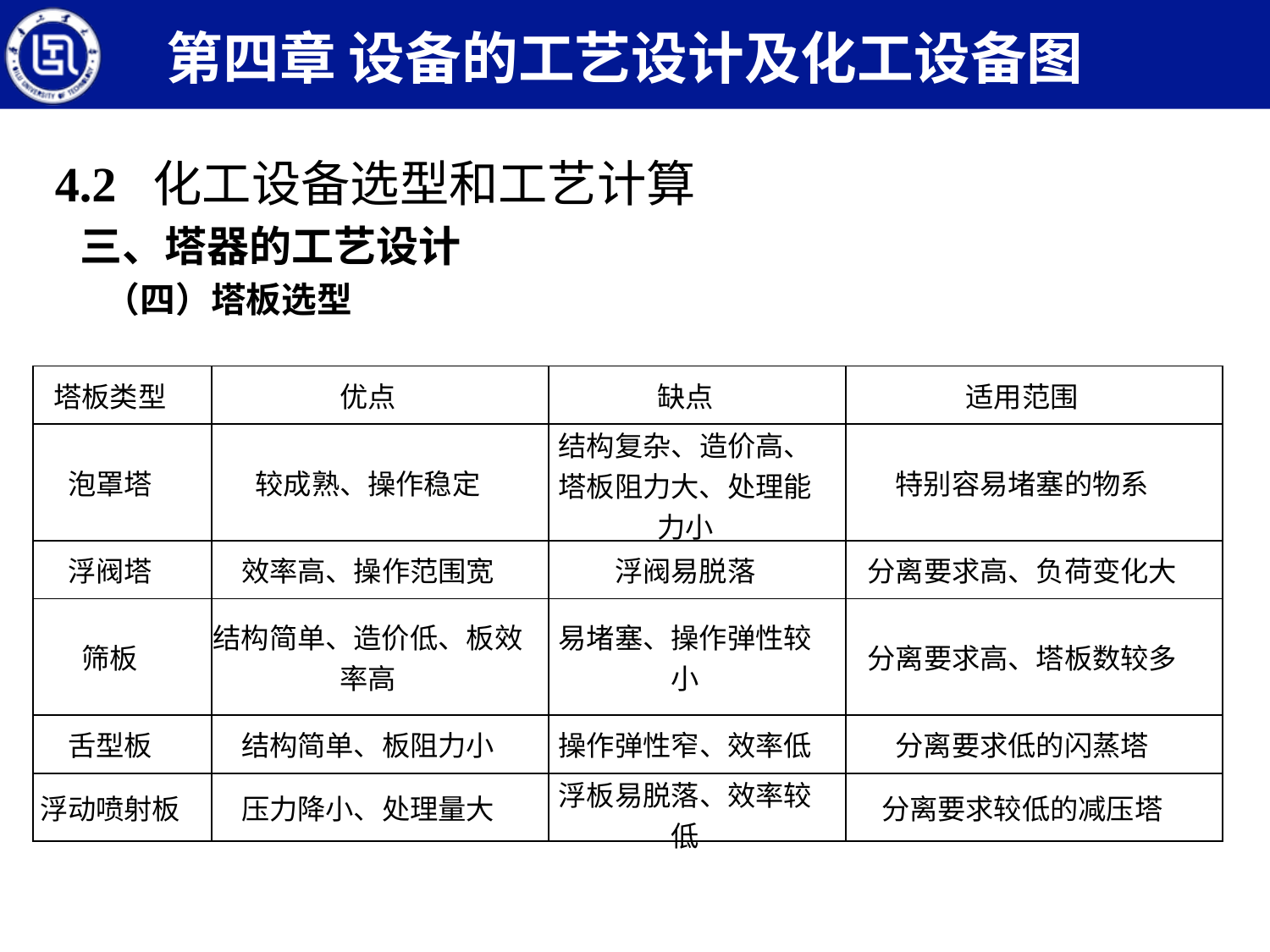

第四章 设备的工艺设计及化工设备图
4.2  化工设备选型和工艺计算
三、塔器的工艺设计
（四）塔板选型
| 塔板类型 | 优点 | 缺点 | 适用范围 |
| --- | --- | --- | --- |
| 泡罩塔 | 较成熟、操作稳定 | 结构复杂、造价高、塔板阻力大、处理能力小 | 特别容易堵塞的物系 |
| 浮阀塔 | 效率高、操作范围宽 | 浮阀易脱落 | 分离要求高、负荷变化大 |
| 筛板 | 结构简单、造价低、板效率高 | 易堵塞、操作弹性较小 | 分离要求高、塔板数较多 |
| 舌型板 | 结构简单、板阻力小 | 操作弹性窄、效率低 | 分离要求低的闪蒸塔 |
| 浮动喷射板 | 压力降小、处理量大 | 浮板易脱落、效率较低 | 分离要求较低的减压塔 |